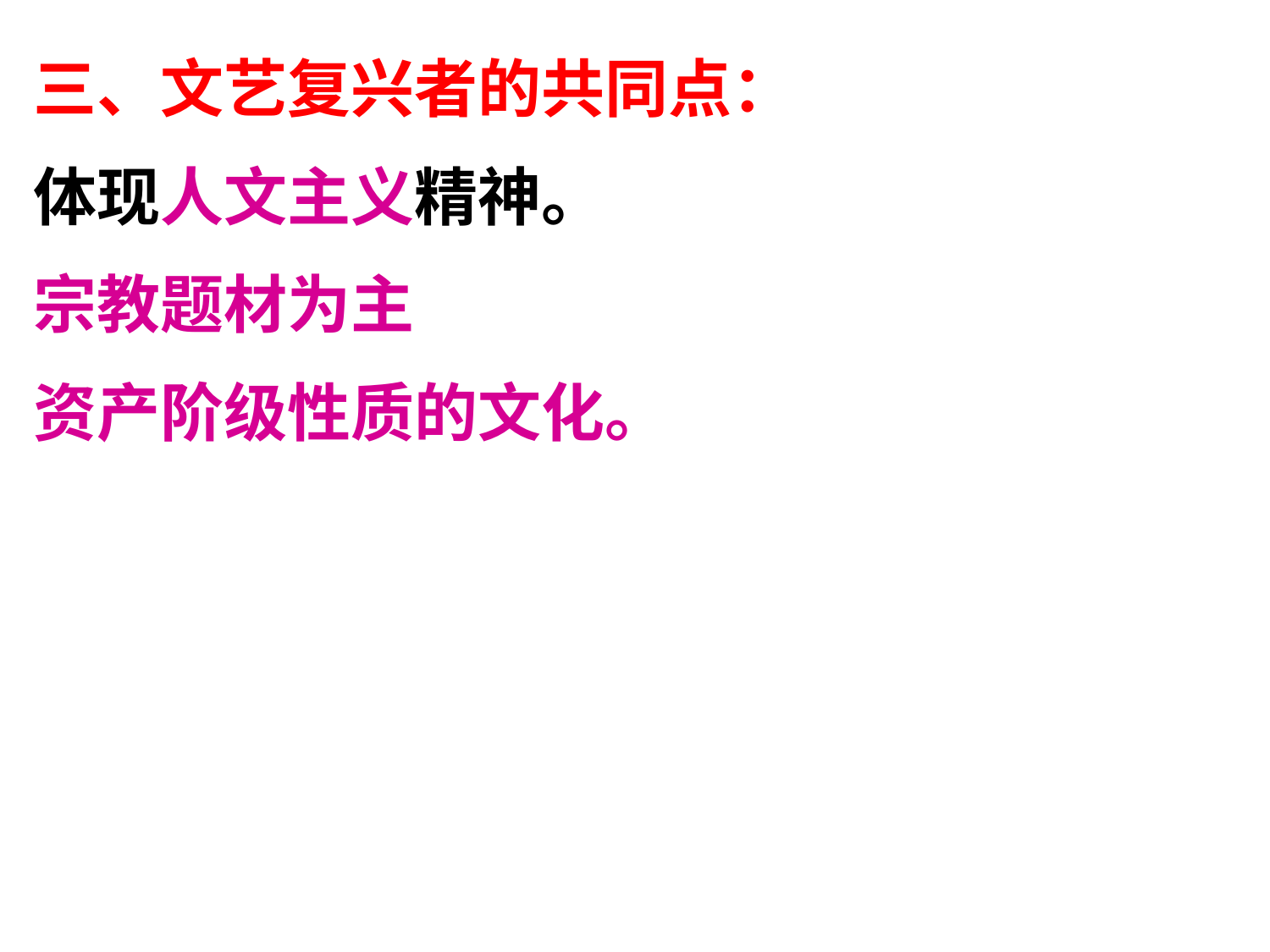

三、文艺复兴者的共同点：
体现人文主义精神。
宗教题材为主
资产阶级性质的文化。